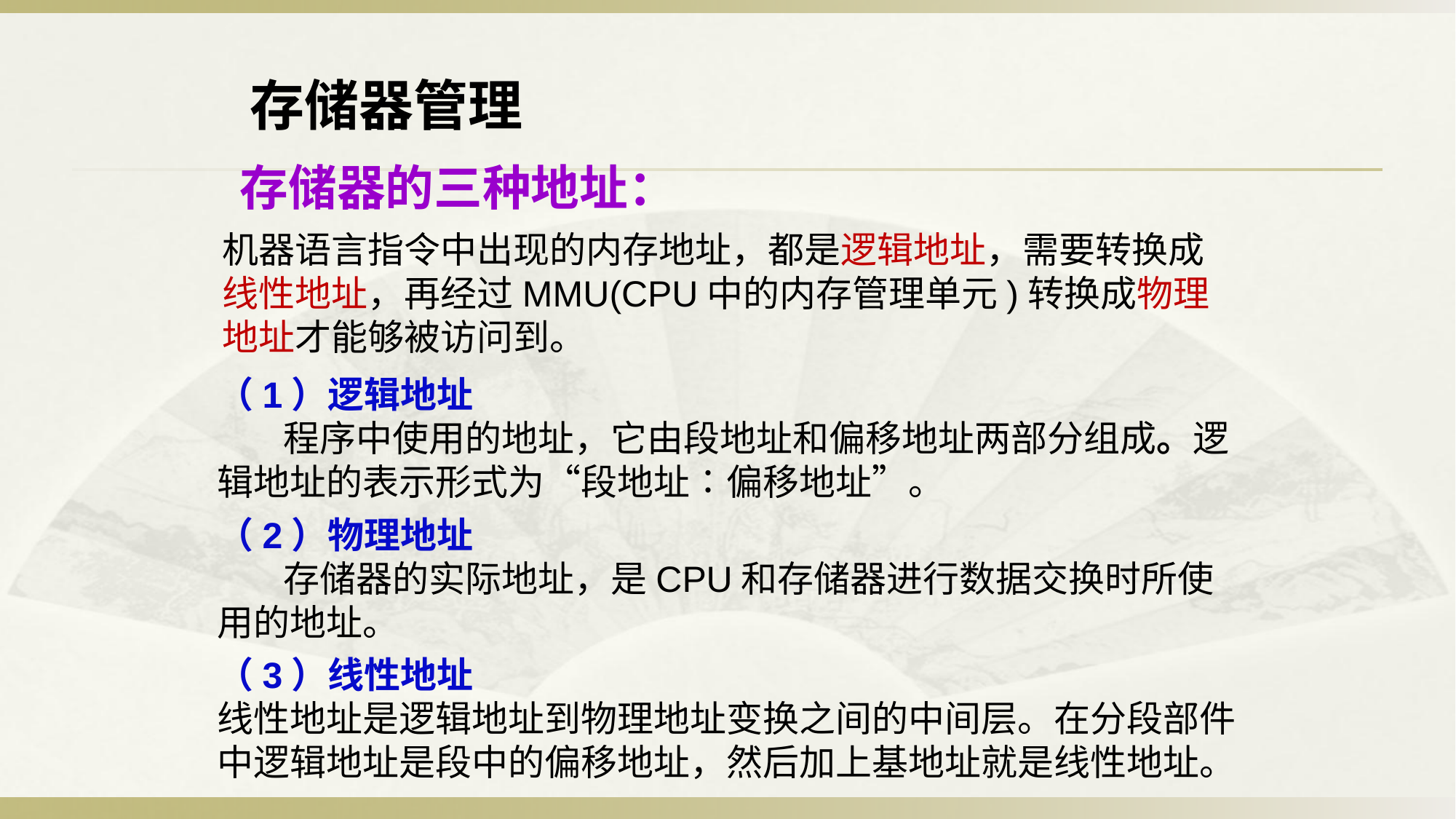

存储器管理
存储器的三种地址：
机器语言指令中出现的内存地址，都是逻辑地址，需要转换成线性地址，再经过MMU(CPU中的内存管理单元)转换成物理地址才能够被访问到。
（1）逻辑地址
       程序中使用的地址，它由段地址和偏移地址两部分组成。逻辑地址的表示形式为“段地址∶偏移地址”。
（2）物理地址
       存储器的实际地址，是CPU和存储器进行数据交换时所使用的地址。
（3）线性地址
线性地址是逻辑地址到物理地址变换之间的中间层。在分段部件中逻辑地址是段中的偏移地址，然后加上基地址就是线性地址。